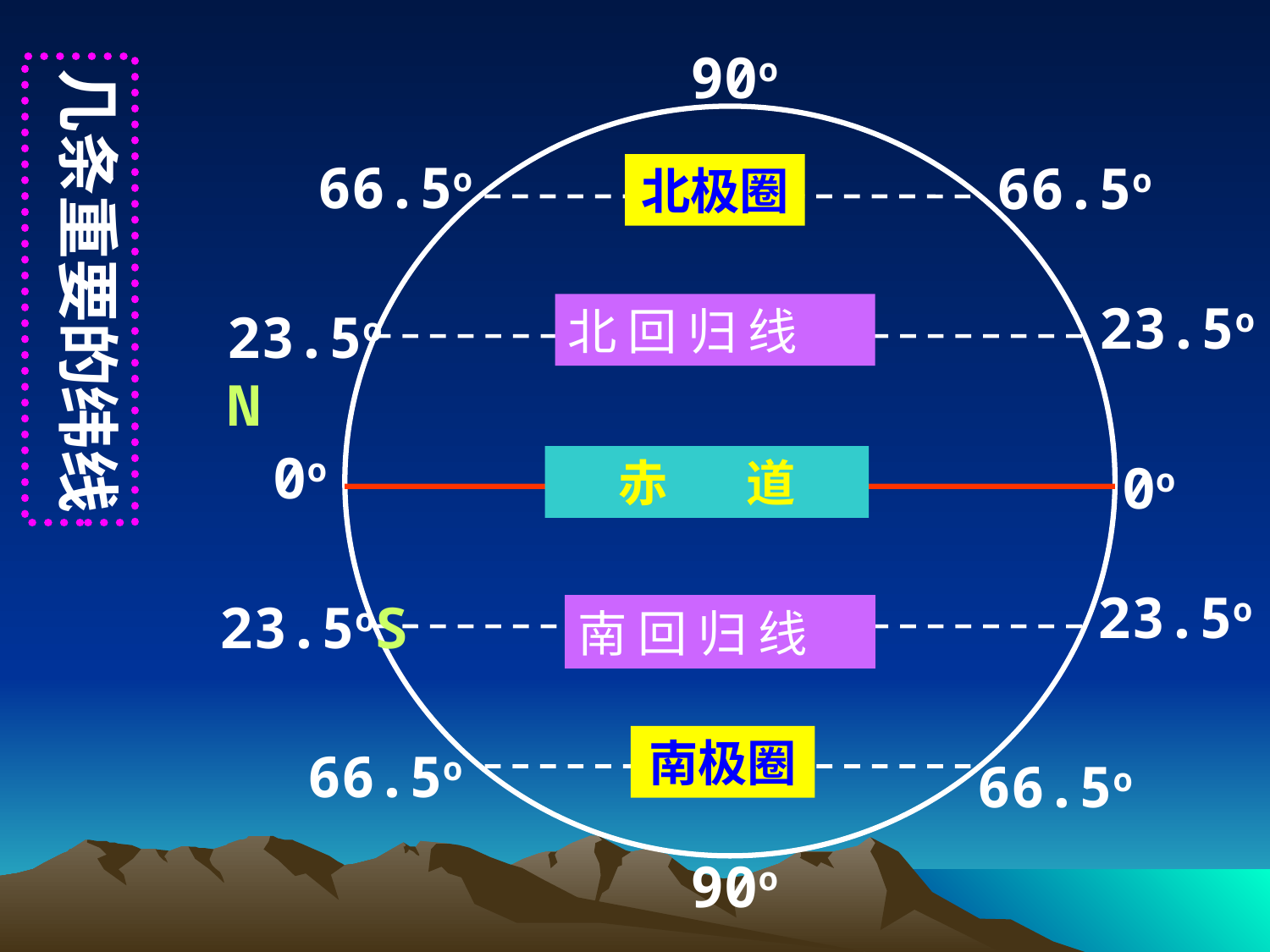

90o
几条重要的纬线

66.5o
66.5o
北极圈

23.5o
北 回 归 线
23.5oN

0o
赤       道
0o

23.5o
23.5oS
南 回 归 线

南极圈
66.5o
66.5o

90o